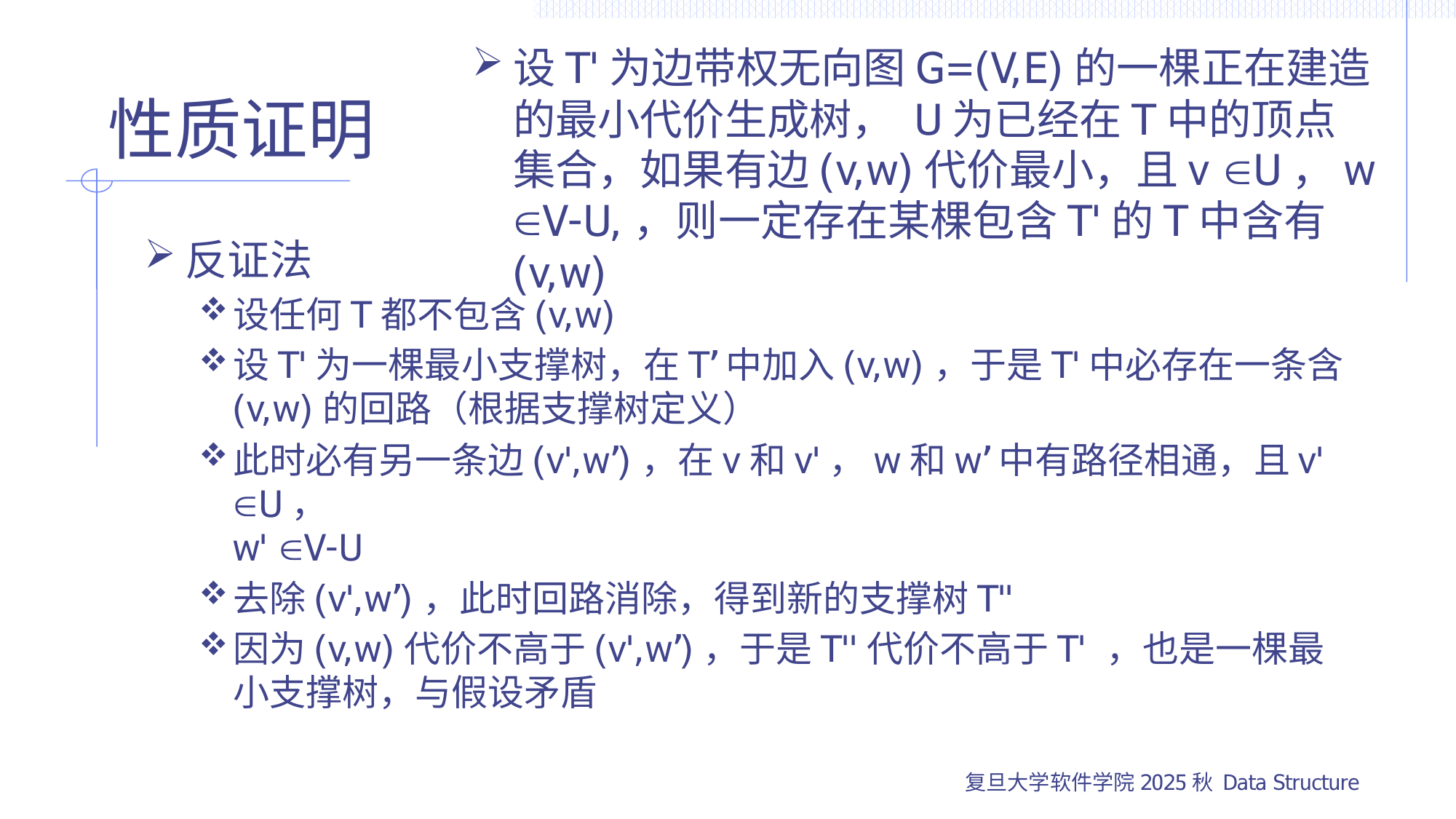

设T'为边带权无向图G=(V,E)的一棵正在建造的最小代价生成树， U为已经在T中的顶点集合，如果有边(v,w)代价最小，且v ∈U，w ∈V-U,，则一定存在某棵包含T'的T中含有(v,w)
# 性质证明
反证法
设任何T都不包含(v,w)
设T'为一棵最小支撑树，在T’中加入(v,w)，于是T'中必存在一条含(v,w)的回路（根据支撑树定义）
此时必有另一条边(v',w’)，在v和v'，w和w’中有路径相通，且v' ∈U，
w' ∈V-U
去除(v',w’)，此时回路消除，得到新的支撑树T''
因为(v,w)代价不高于(v',w’)，于是T''代价不高于T' ，也是一棵最小支撑树，与假设矛盾